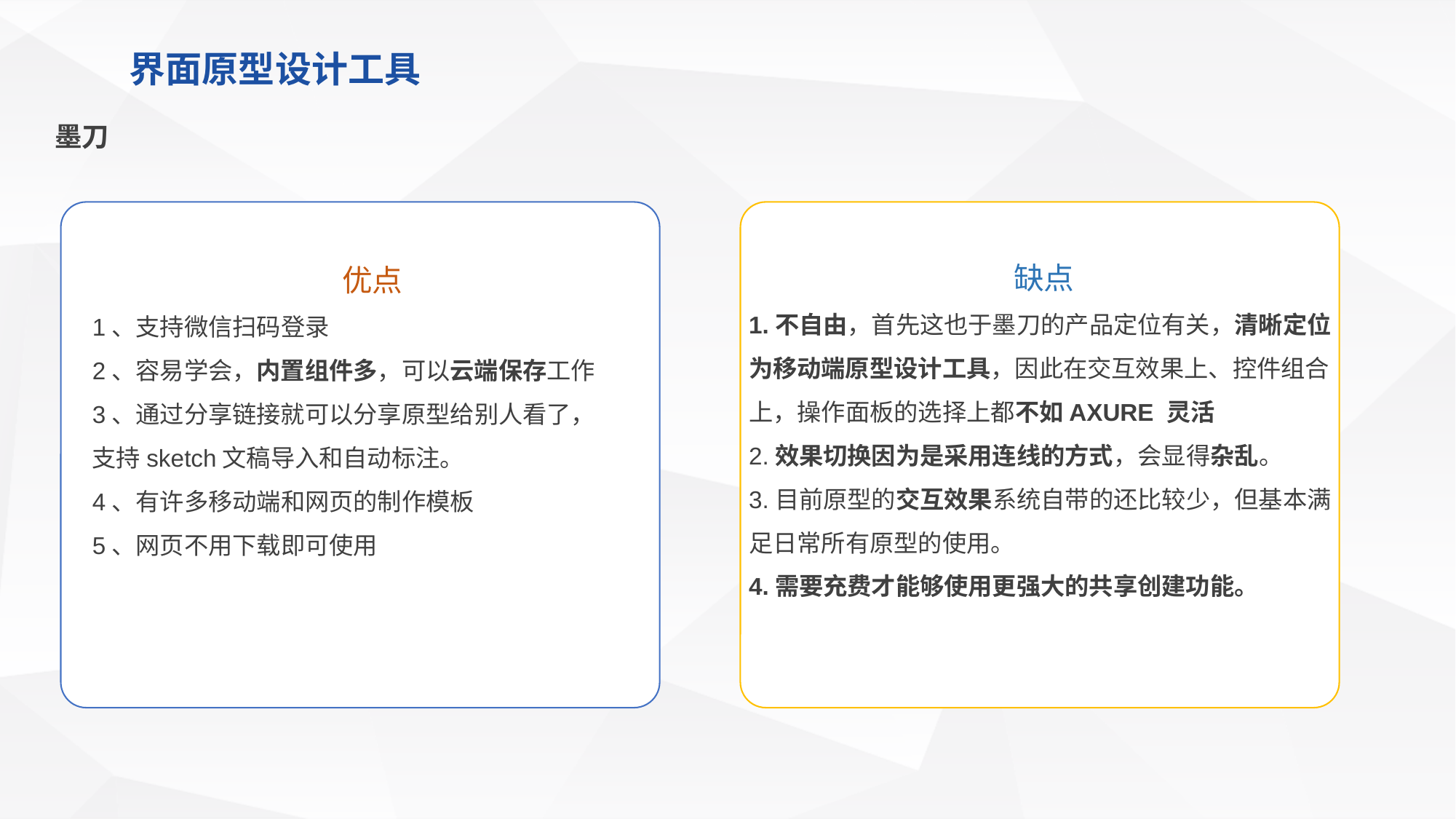

界面原型设计工具

墨刀

优点
1、支持微信扫码登录
2、容易学会，内置组件多，可以云端保存工作
3、通过分享链接就可以分享原型给别人看了，
支持sketch文稿导入和自动标注。
4、有许多移动端和网页的制作模板
5、网页不用下载即可使用

缺点
1.不自由，首先这也于墨刀的产品定位有关，清晰定位为移动端原型设计工具，因此在交互效果上、控件组合上，操作面板的选择上都不如AXURE 灵活
2.效果切换因为是采用连线的方式，会显得杂乱。
3.目前原型的交互效果系统自带的还比较少，但基本满足日常所有原型的使用。
4.需要充费才能够使用更强大的共享创建功能。